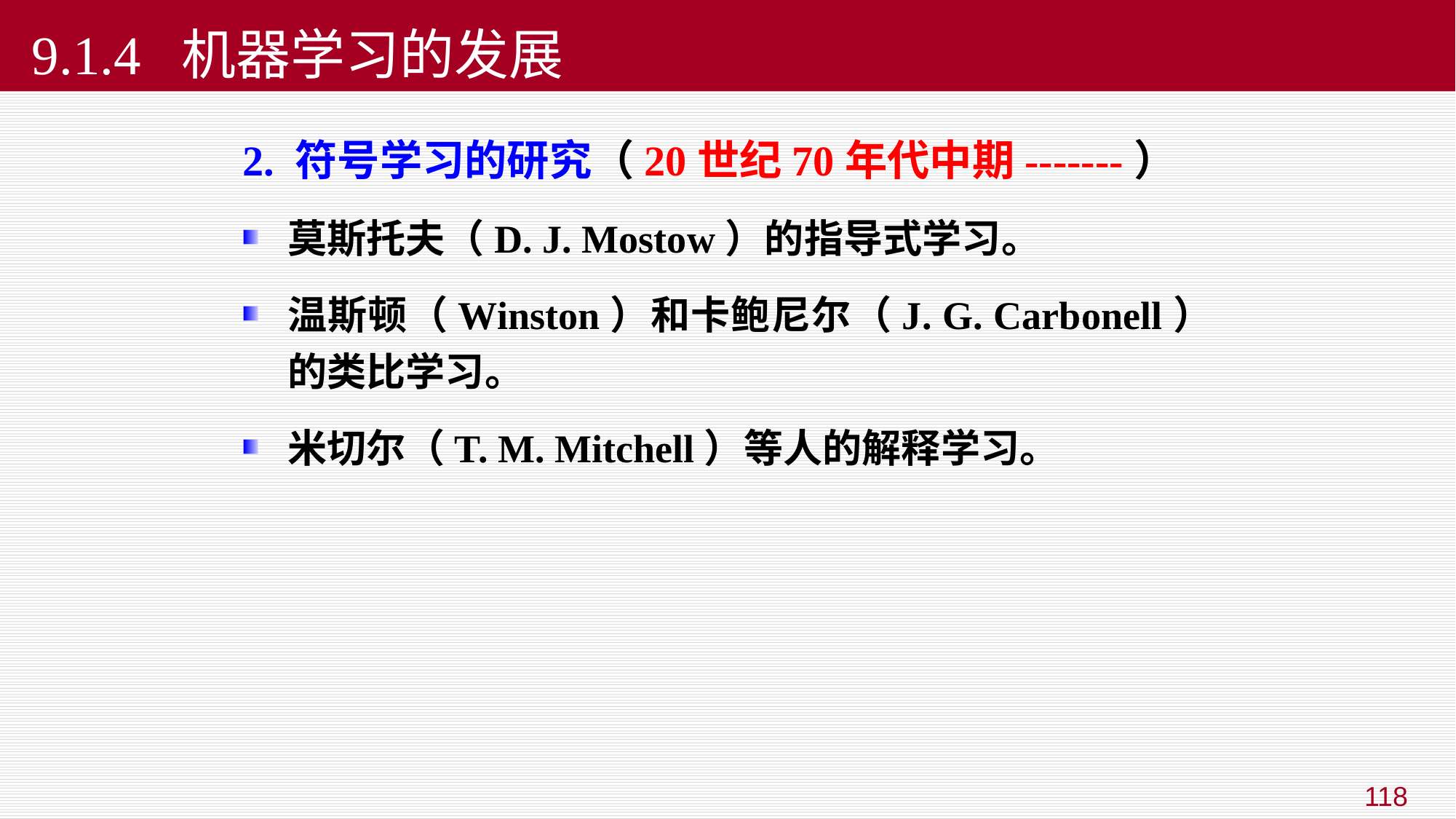

# 9.1.4  机器学习的发展

2. 符号学习的研究（20世纪70年代中期-------）
莫斯托夫（D. J. Mostow）的指导式学习。
温斯顿（Winston）和卡鲍尼尔（J. G. Carbonell）的类比学习。
米切尔（T. M. Mitchell）等人的解释学习。

118